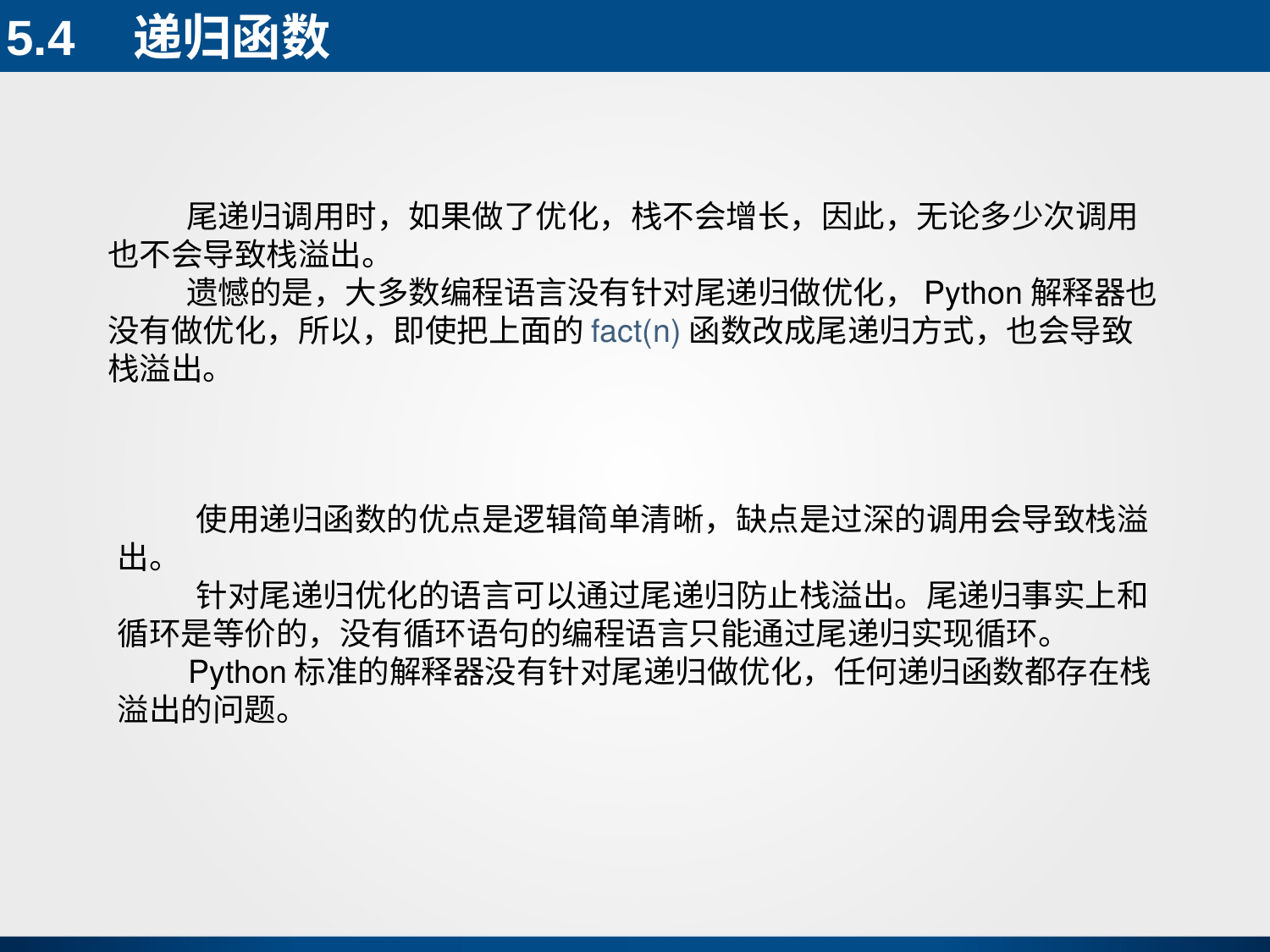

5.4	递归函数
        尾递归调用时，如果做了优化，栈不会增长，因此，无论多少次调用也不会导致栈溢出。
        遗憾的是，大多数编程语言没有针对尾递归做优化，Python解释器也没有做优化，所以，即使把上面的fact(n)函数改成尾递归方式，也会导致栈溢出。
        使用递归函数的优点是逻辑简单清晰，缺点是过深的调用会导致栈溢出。
        针对尾递归优化的语言可以通过尾递归防止栈溢出。尾递归事实上和循环是等价的，没有循环语句的编程语言只能通过尾递归实现循环。
        Python标准的解释器没有针对尾递归做优化，任何递归函数都存在栈溢出的问题。